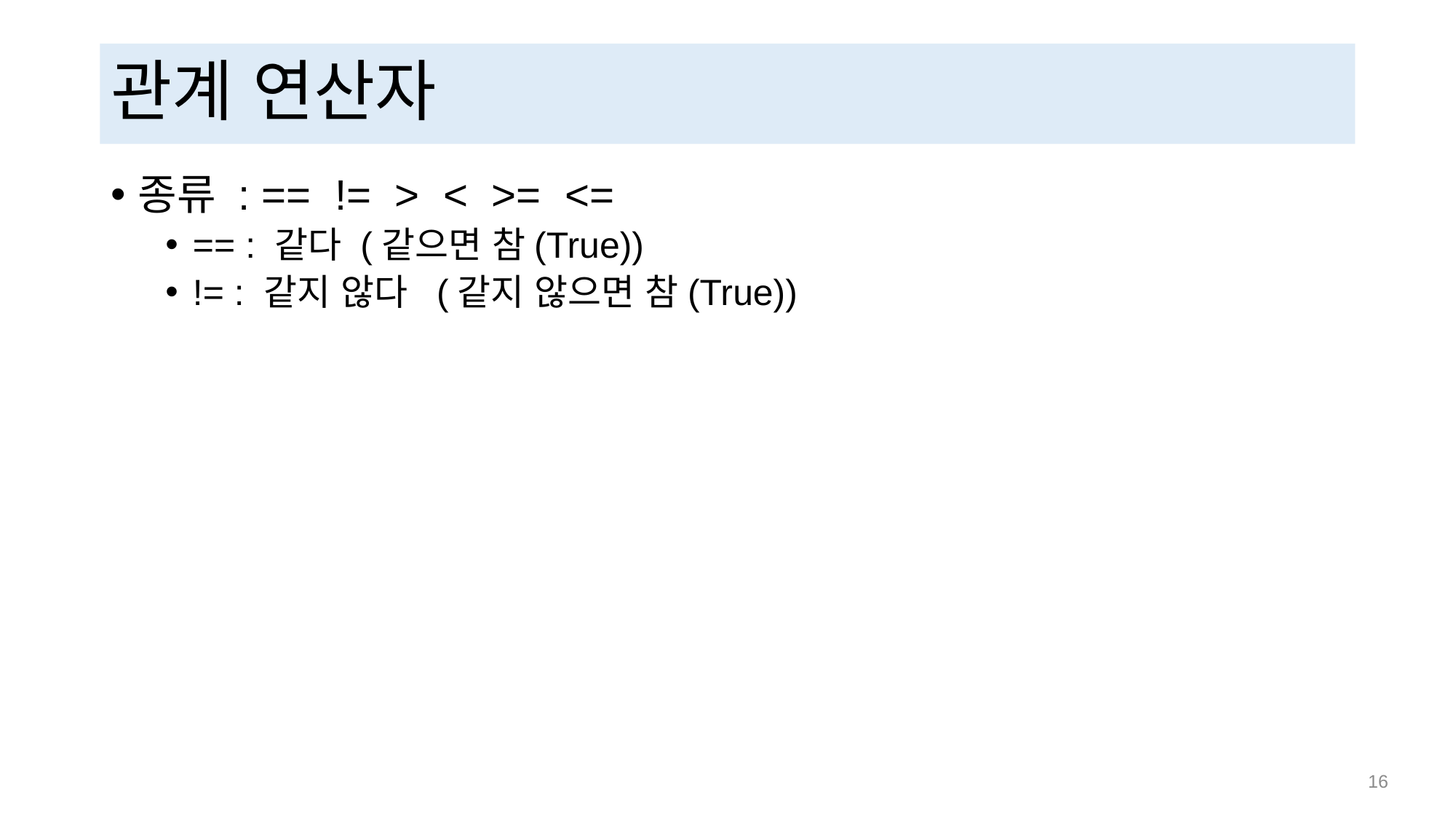

# 관계 연산자
종류 : ==  !=  >  <  >=  <=
== : 같다 (같으면 참(True))
!= : 같지 않다  (같지 않으면 참(True))

 16